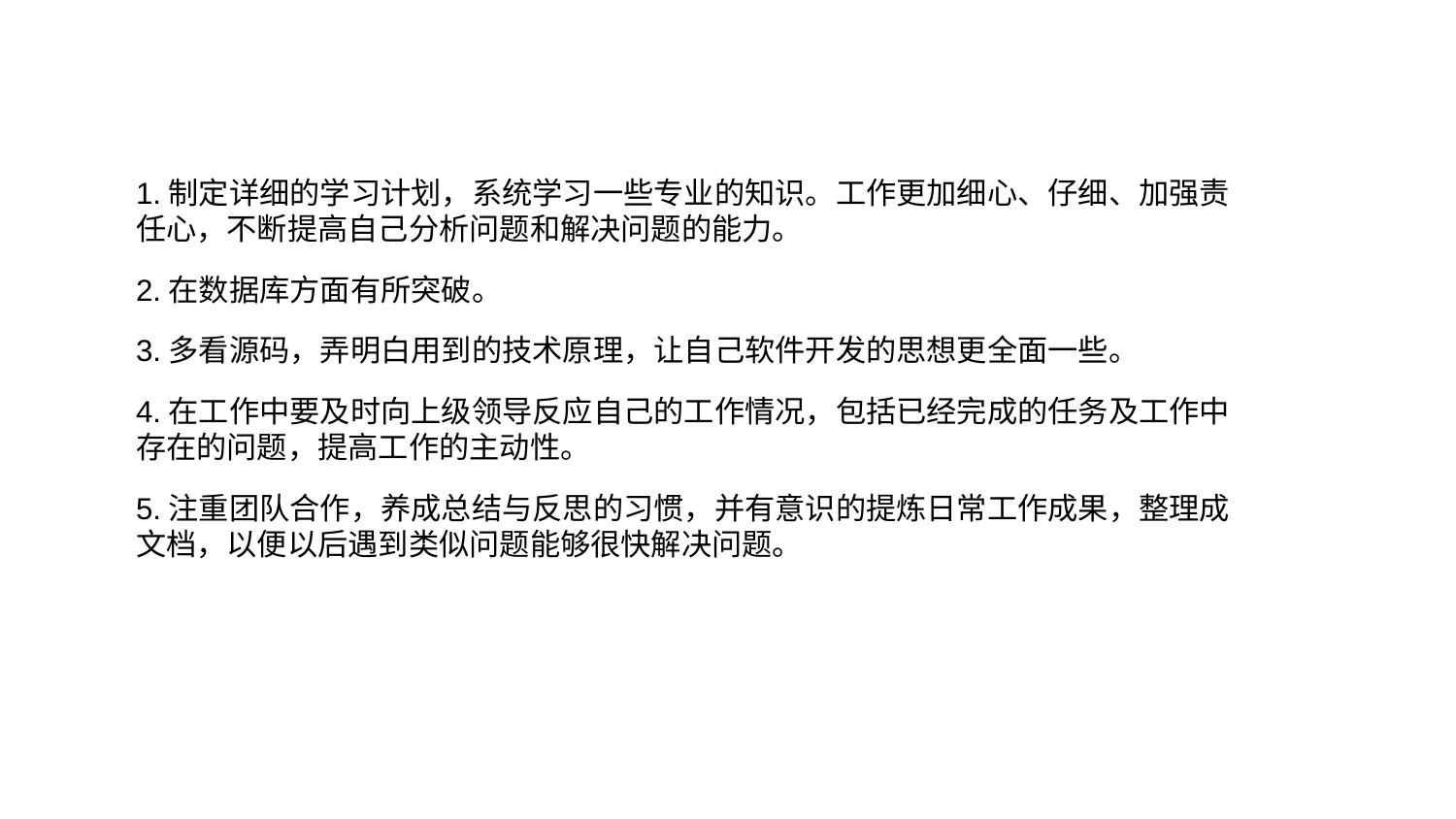

1.制定详细的学习计划，系统学习一些专业的知识。工作更加细心、仔细、加强责任心，不断提高自己分析问题和解决问题的能力。
2.在数据库方面有所突破。
3.多看源码，弄明白用到的技术原理，让自己软件开发的思想更全面一些。
4.在工作中要及时向上级领导反应自己的工作情况，包括已经完成的任务及工作中存在的问题，提高工作的主动性。
5.注重团队合作，养成总结与反思的习惯，并有意识的提炼日常工作成果，整理成文档，以便以后遇到类似问题能够很快解决问题。